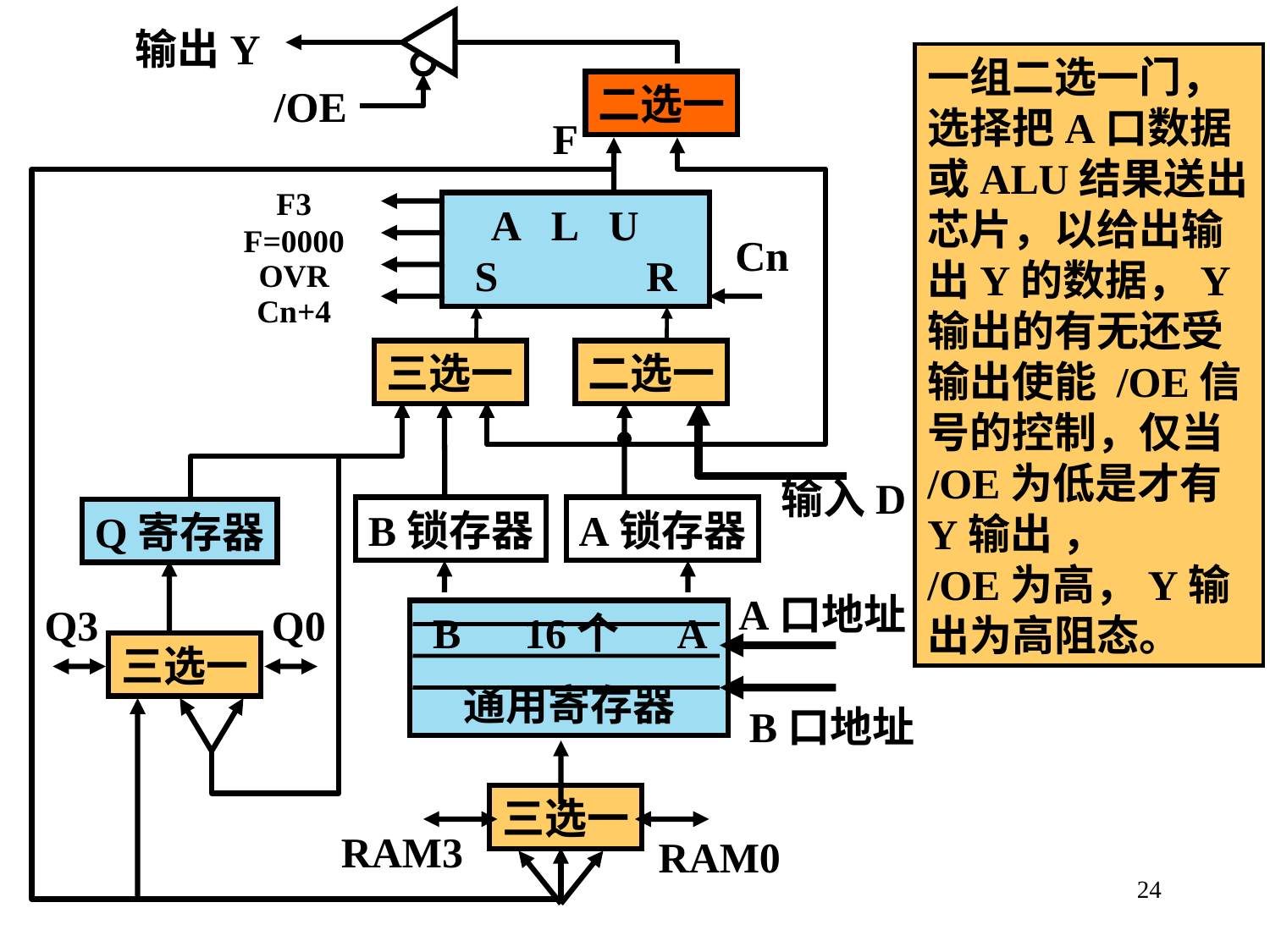

输出Y

一组二选一门，
选择把A口数据
或ALU结果送出芯片，以给出输出Y的数据，Y输出的有无还受输出使能 /OE信号的控制，仅当 /OE为低是才有Y输出 ，
/OE为高，Y输出为高阻态。

二选一
/OE

F

F3
F=0000
OVR
Cn+4
  A   L   U     S              R

Cn

三选一
二选一

输入D
B锁存器
A锁存器
Q寄存器

A口地址
Q3
Q0
 B      16个     A
通用寄存器

三选一

B口地址

三选一
RAM3

RAM0

24